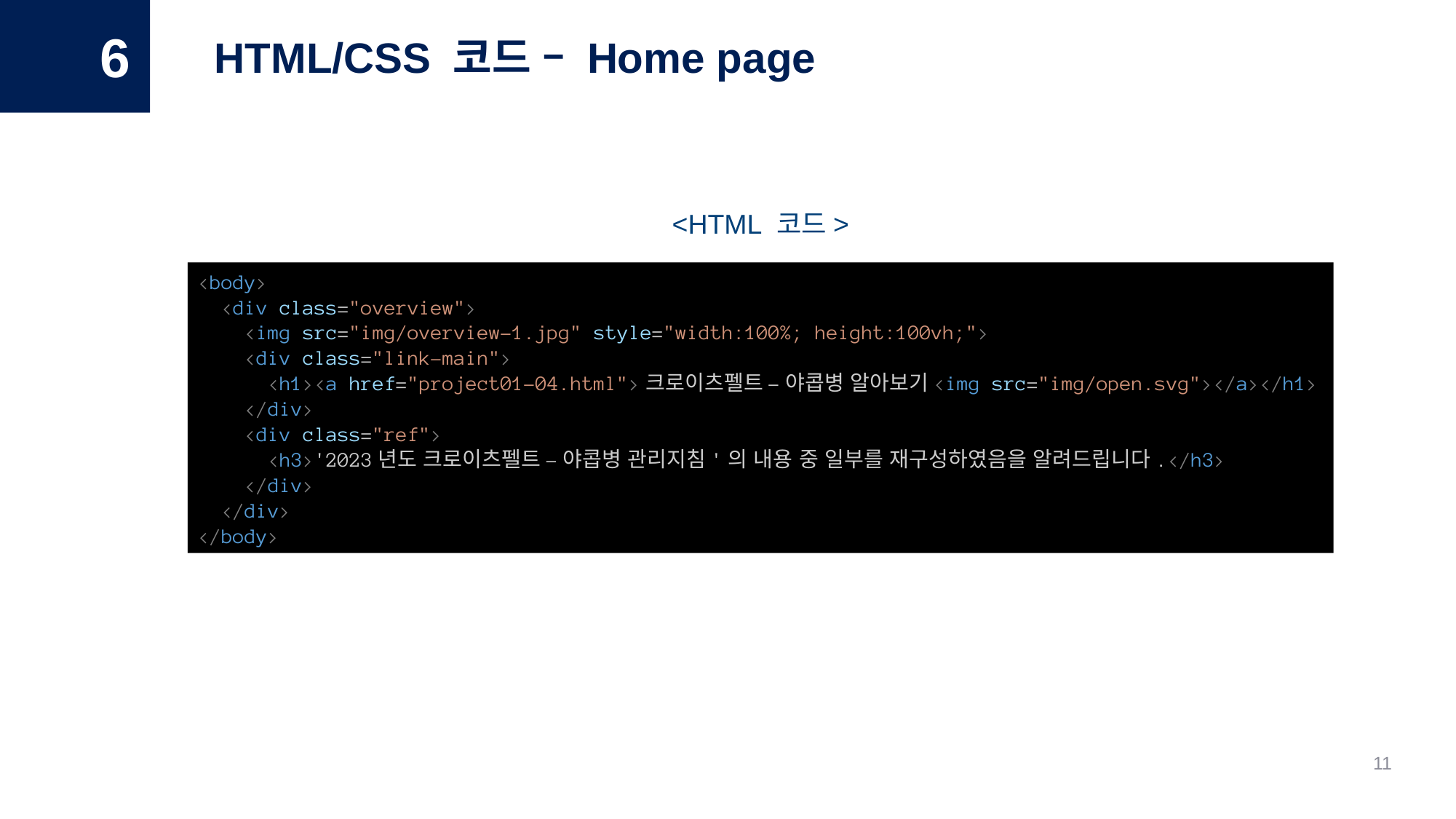

6
HTML/CSS 코드 – Home page
<HTML 코드>
<body>
  <div class="overview">
    <img src="img/overview-1.jpg" style="width:100%; height:100vh;">
    <div class="link-main">
      <h1><a href="project01-04.html">크로이츠펠트-야콥병 알아보기<img src="img/open.svg"></a></h1>
    </div>
    <div class="ref">
      <h3>'2023년도 크로이츠펠트-야콥병 관리지침'의 내용 중 일부를 재구성하였음을 알려드립니다.</h3>
    </div>
  </div>
</body>
11